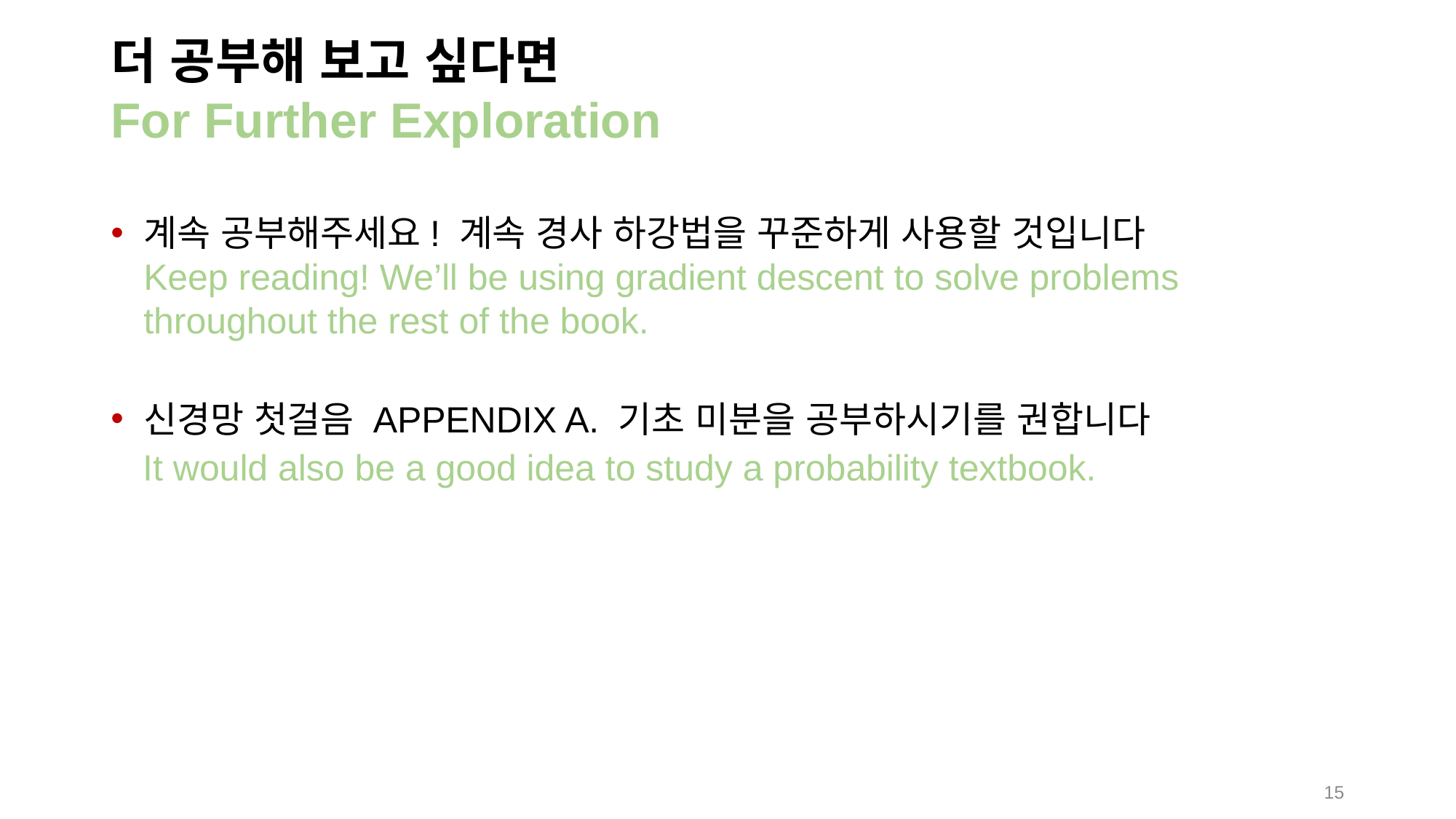

# 더 공부해 보고 싶다면 For Further Exploration
계속 공부해주세요! 계속 경사 하강법을 꾸준하게 사용할 것입니다
Keep reading! We’ll be using gradient descent to solve problems throughout the rest of the book.

신경망 첫걸음 APPENDIX A. 기초 미분을 공부하시기를 권합니다
It would also be a good idea to study a probability textbook.
15